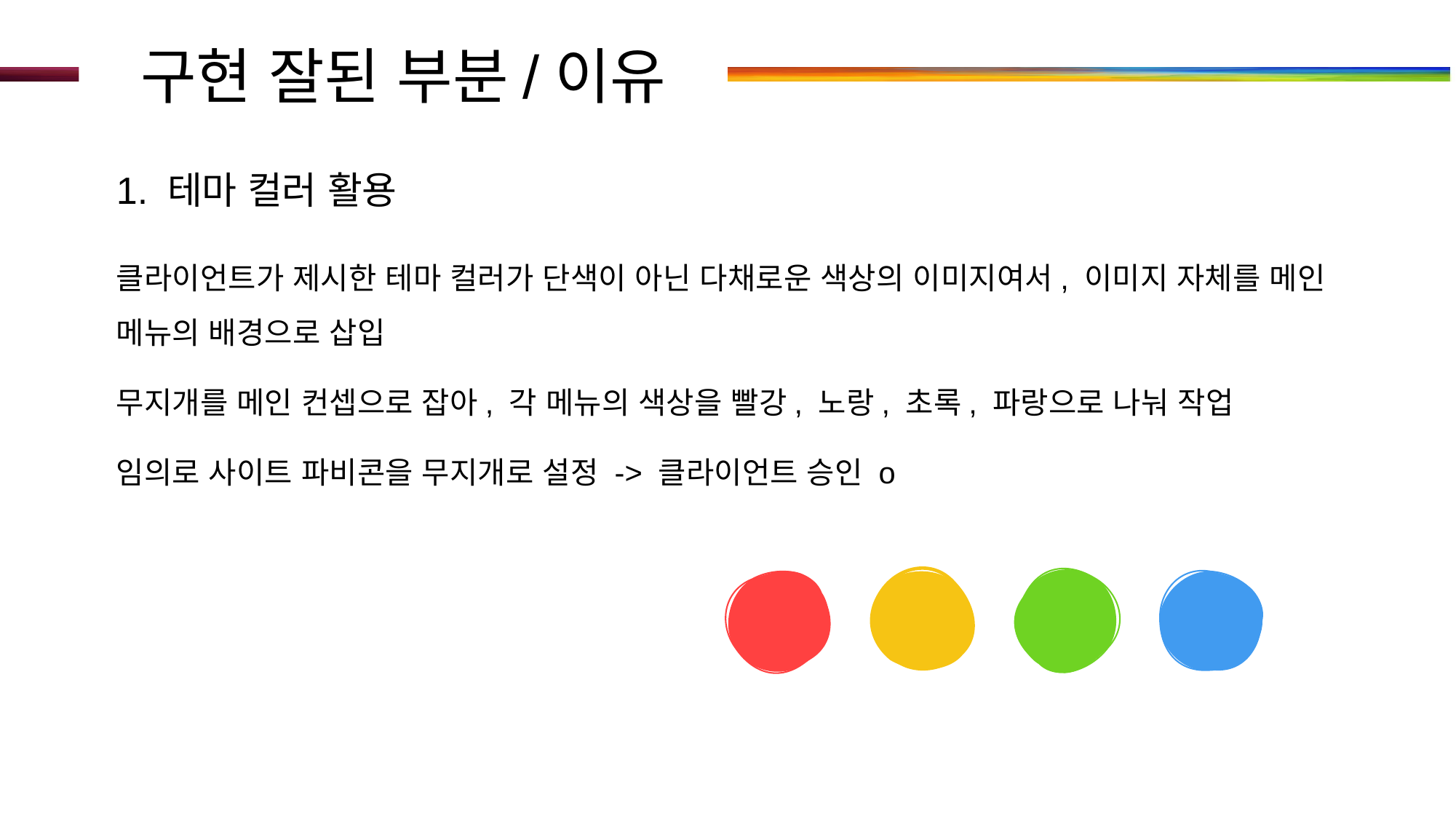

# 구현 잘된 부분/이유
1. 테마 컬러 활용
클라이언트가 제시한 테마 컬러가 단색이 아닌 다채로운 색상의 이미지여서, 이미지 자체를 메인 메뉴의 배경으로 삽입
무지개를 메인 컨셉으로 잡아, 각 메뉴의 색상을 빨강, 노랑, 초록, 파랑으로 나눠 작업
임의로 사이트 파비콘을 무지개로 설정 -> 클라이언트 승인 o